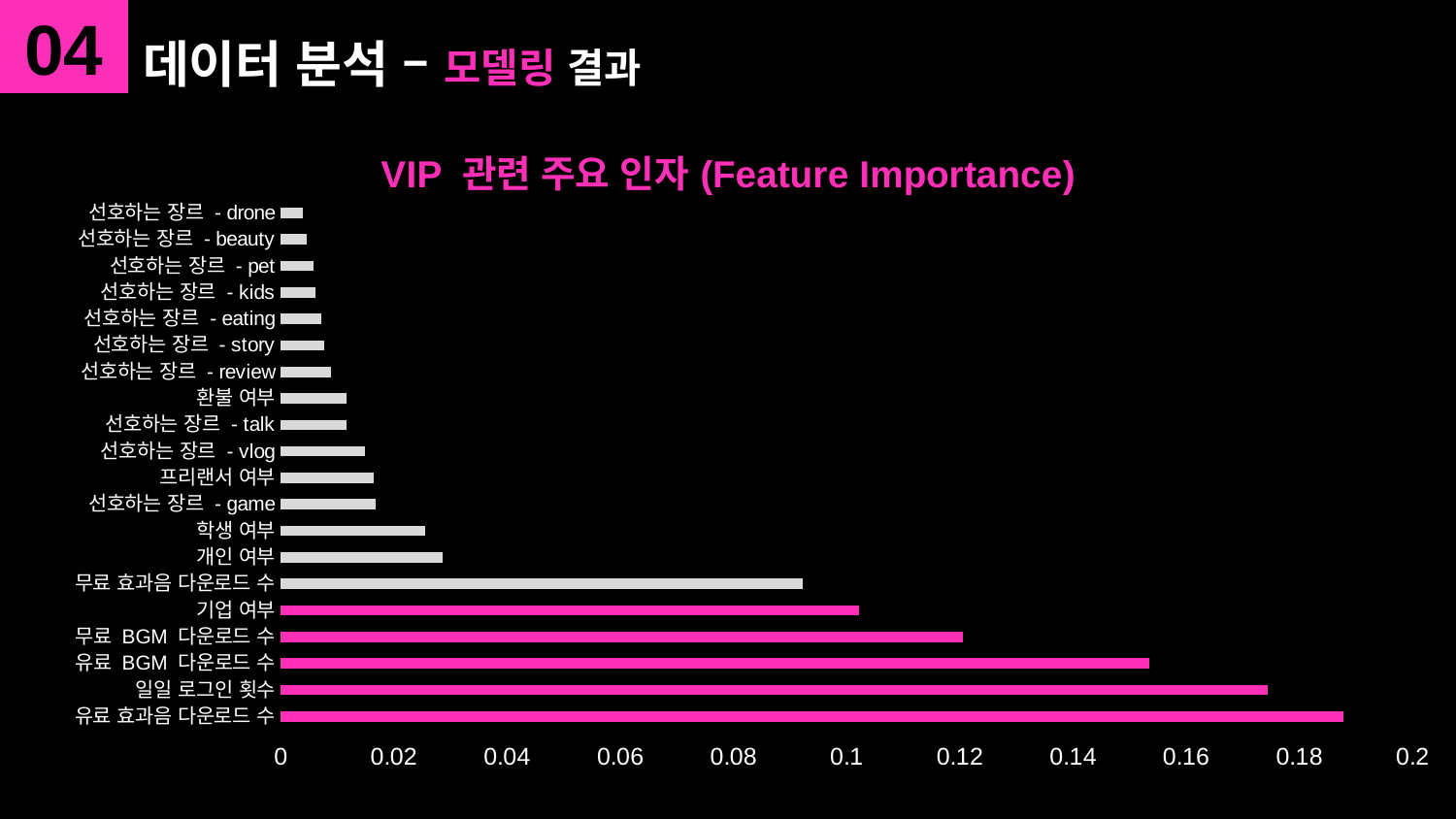

04
# 데이터 분석 – 모델링 결과

### Chart: VIP 관련 주요 인자(Feature Importance)

| Category |   Features   Gini-Importance |
|---|---|
| 유료 효과음 다운로드 수 | 0.187692 |
| 일일 로그인 횟수 | 0.174352 |
| 유료 BGM 다운로드 수 | 0.153444 |
| 무료 BGM 다운로드 수 | 0.120462 |
| 기업 여부 | 0.102257 |
| 무료 효과음 다운로드 수 | 0.092303 |
| 개인 여부 | 0.028557 |
| 학생 여부 | 0.025546 |
| 선호하는 장르 - game | 0.016736 |
| 프리랜서 여부 | 0.016321 |
| 선호하는 장르 - vlog | 0.014911 |
| 선호하는 장르 - talk | 0.011666 |
| 환불 여부 | 0.011587 |
| 선호하는 장르 - review | 0.008943 |
| 선호하는 장르 - story | 0.007647 |
| 선호하는 장르 - eating | 0.007215 |
| 선호하는 장르 - kids | 0.006169 |
| 선호하는 장르 - pet | 0.005795 |
| 선호하는 장르 - beauty | 0.004517 |
| 선호하는 장르 - drone | 0.00388 |